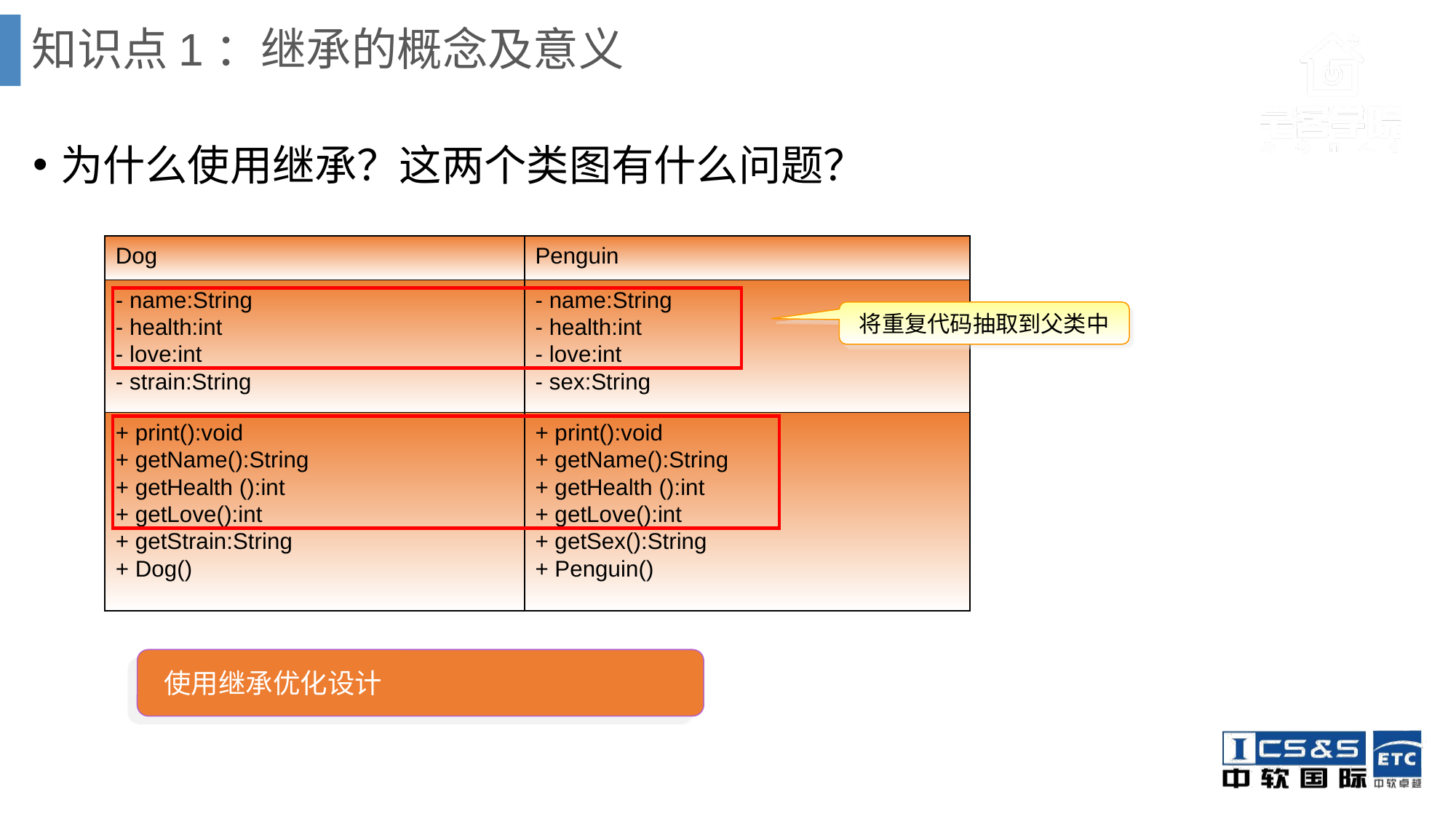

# 知识点1：继承的概念及意义
为什么使用继承？这两个类图有什么问题？

Dog
- name:String
- health:int
- love:int
- strain:String
+ print():void
+ getName():String
+ getHealth ():int
+ getLove():int
+ getStrain:String
+ Dog()
Penguin
- name:String
- health:int
- love:int
- sex:String
+ print():void
+ getName():String
+ getHealth ():int
+ getLove():int
+ getSex():String
+ Penguin()

将重复代码抽取到父类中

 使用继承优化设计